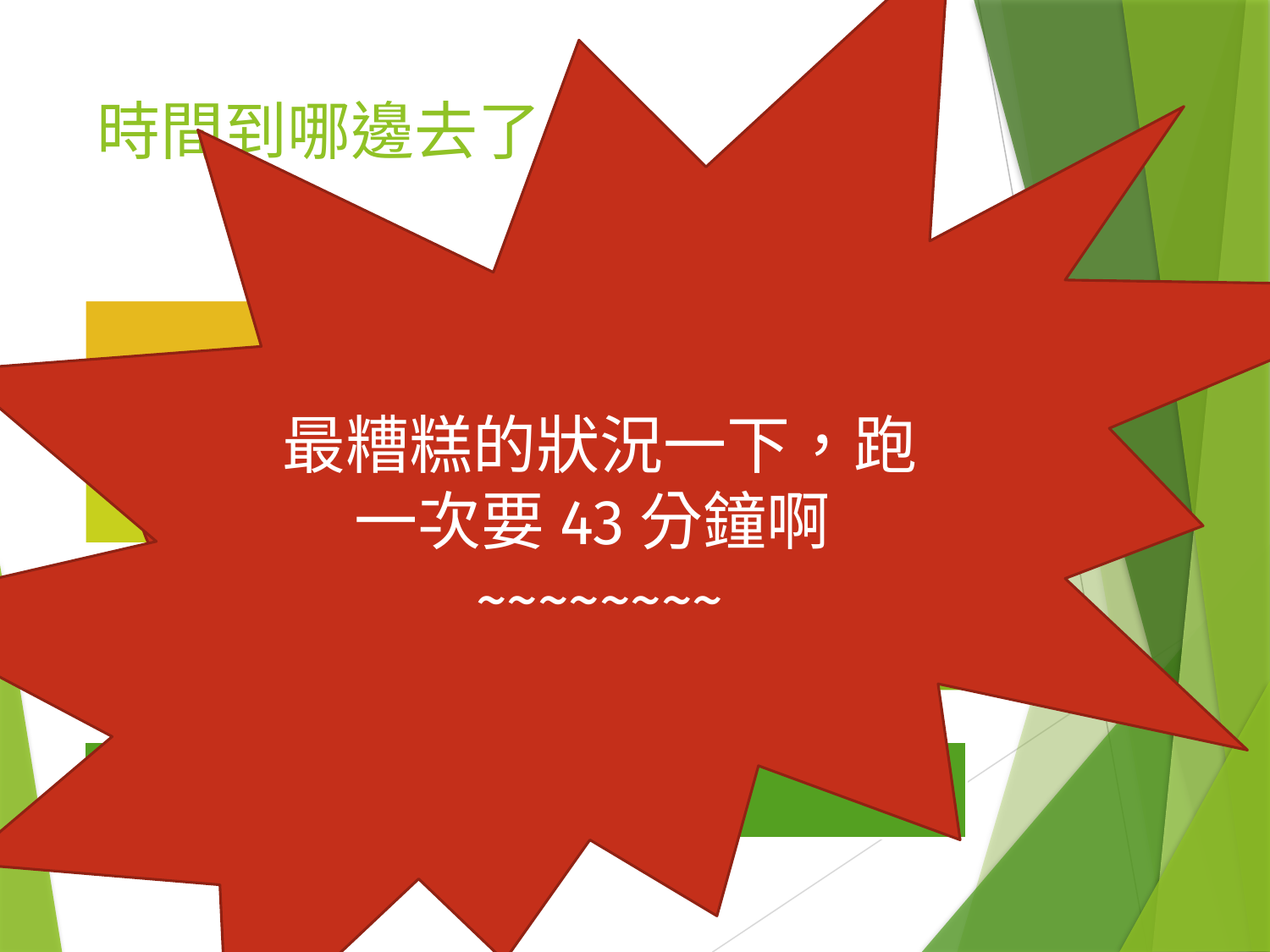

最糟糕的狀況一下，跑一次要43分鐘啊~~~~~~~~
# 時間到哪邊去了??
8分鐘
DB
Java
Weblogic Server
VB.net
15分鐘
20分鐘